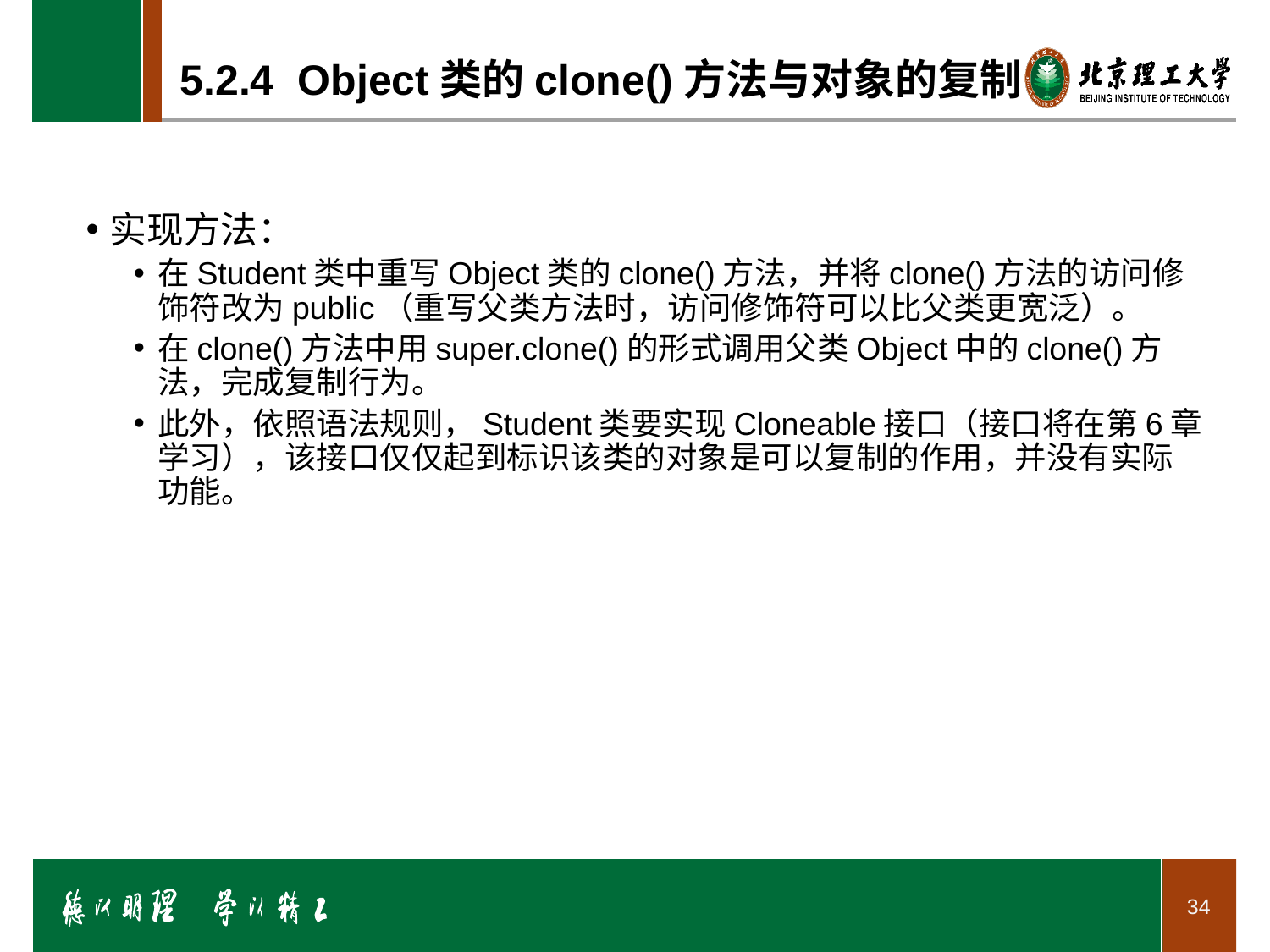

# 5.2.4  Object类的clone()方法与对象的复制
实现方法：
在Student类中重写Object类的clone()方法，并将clone()方法的访问修饰符改为public（重写父类方法时，访问修饰符可以比父类更宽泛）。
在clone()方法中用super.clone()的形式调用父类Object中的clone()方法，完成复制行为。
此外，依照语法规则，Student类要实现Cloneable接口（接口将在第6章学习），该接口仅仅起到标识该类的对象是可以复制的作用，并没有实际功能。